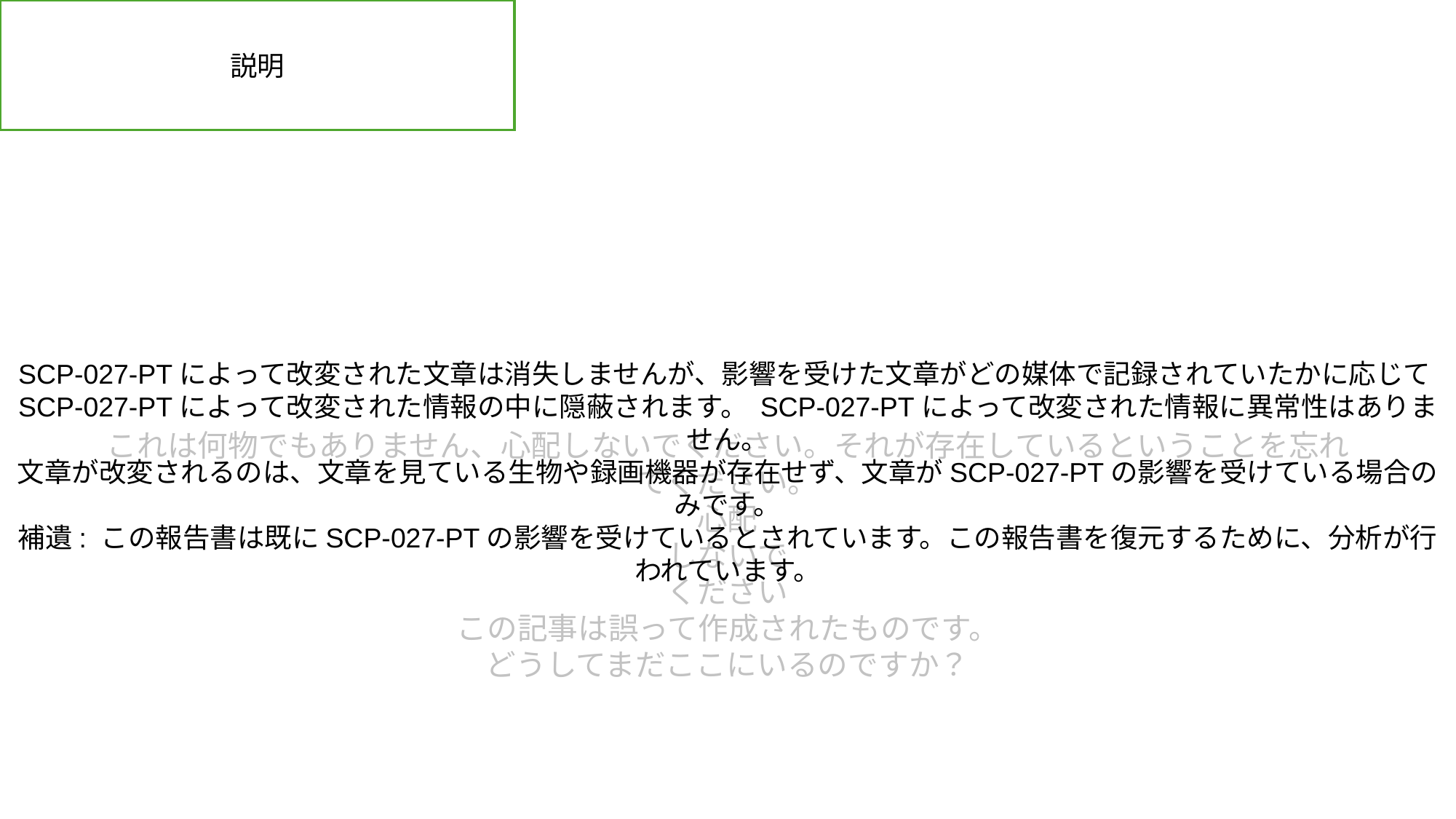

説明
SCP-027-PTによって改変された文章は消失しませんが、影響を受けた文章がどの媒体で記録されていたかに応じてSCP-027-PTによって改変された情報の中に隠蔽されます。 SCP-027-PTによって改変された情報に異常性はありません。
文章が改変されるのは、文章を見ている生物や録画機器が存在せず、文章がSCP-027-PTの影響を受けている場合のみです。
補遺: この報告書は既にSCP-027-PTの影響を受けているとされています。この報告書を復元するために、分析が行われています。

これは何物でもありません、心配しないでください。それが存在しているということを忘れてください。
心配
しないで
ください
この記事は誤って作成されたものです。
どうしてまだここにいるのですか？